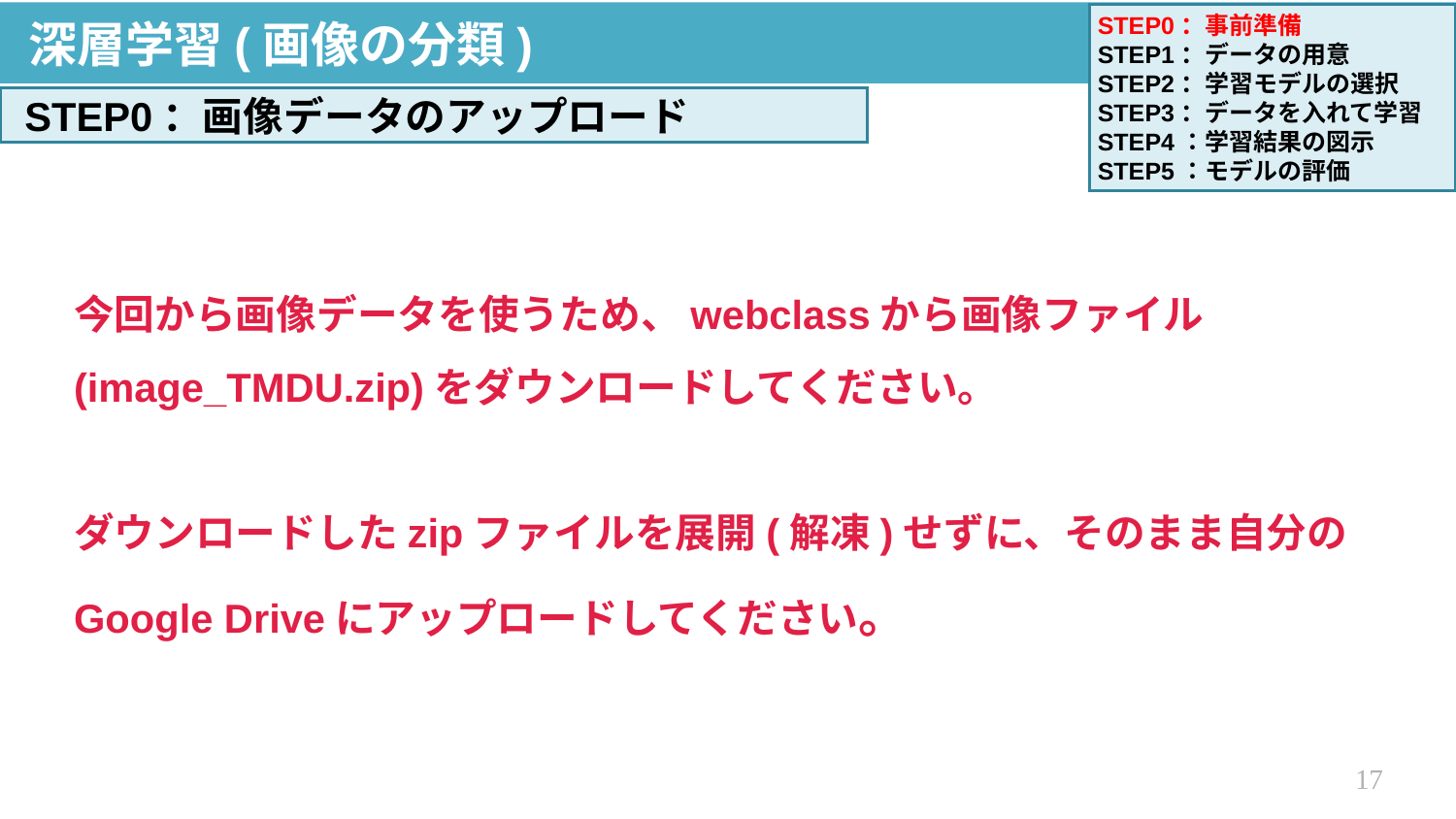

深層学習(画像の分類)
STEP0：事前準備
STEP1：データの用意
STEP2：学習モデルの選択
STEP3：データを入れて学習
STEP4：学習結果の図示
STEP5：モデルの評価
STEP0：画像データのアップロード
# 今回から画像データを使うため、webclassから画像ファイル(image_TMDU.zip)をダウンロードしてください。 ダウンロードしたzipファイルを展開(解凍)せずに、そのまま自分のGoogle Driveにアップロードしてください。
17